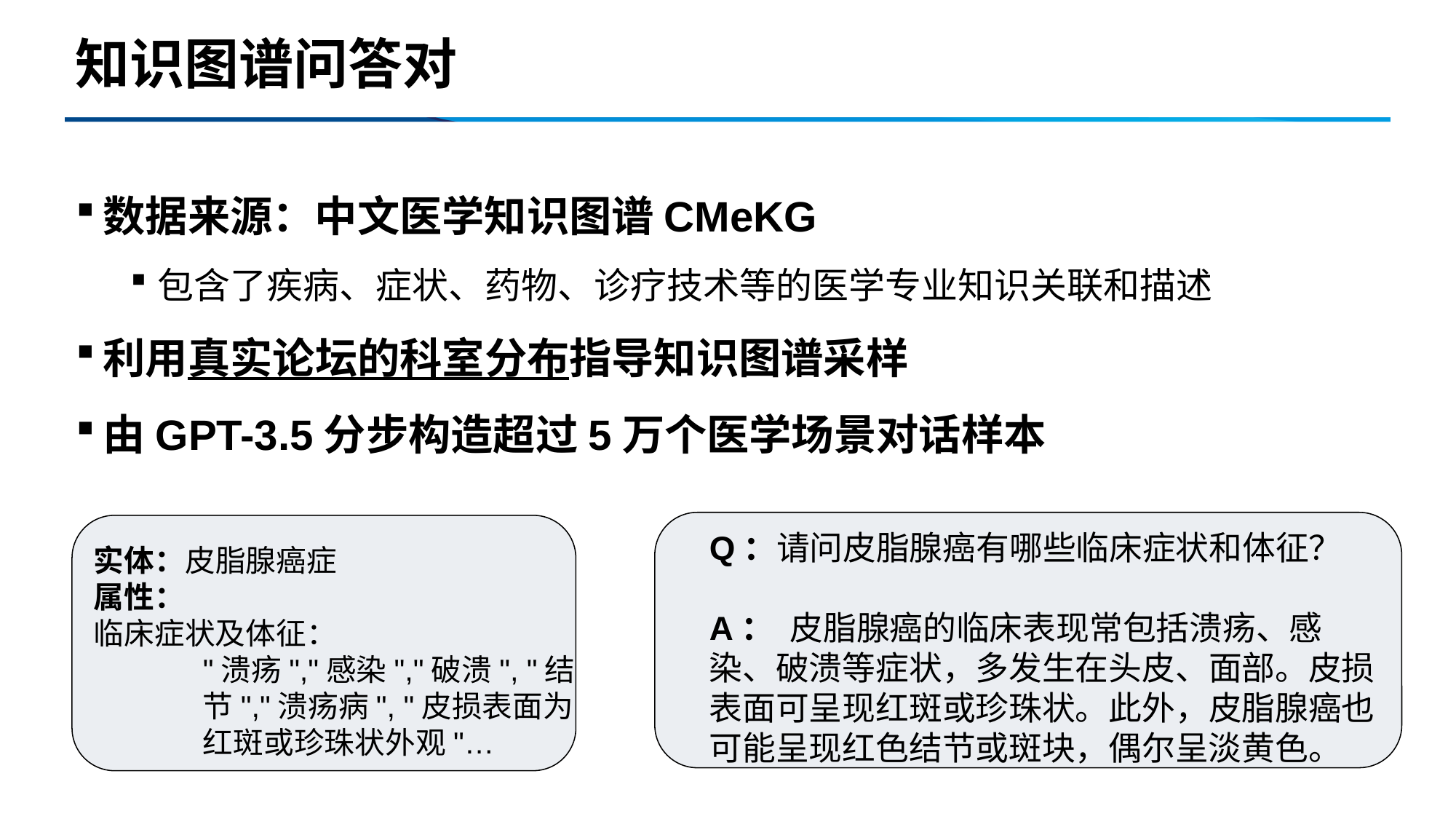

# 知识图谱问答对

数据来源：中文医学知识图谱CMeKG
包含了疾病、症状、药物、诊疗技术等的医学专业知识关联和描述
利用真实论坛的科室分布指导知识图谱采样
由GPT-3.5分步构造超过5万个医学场景对话样本

Q：请问皮脂腺癌有哪些临床症状和体征？

A：  皮脂腺癌的临床表现常包括溃疡、感染、破溃等症状，多发生在头皮、面部。皮损表面可呈现红斑或珍珠状。此外，皮脂腺癌也可能呈现红色结节或斑块，偶尔呈淡黄色。
实体：皮脂腺癌症
属性：
临床症状及体征：
	"溃疡","感染","破溃", "结	节","溃疡病", "皮损表面为	红斑或珍珠状外观"…